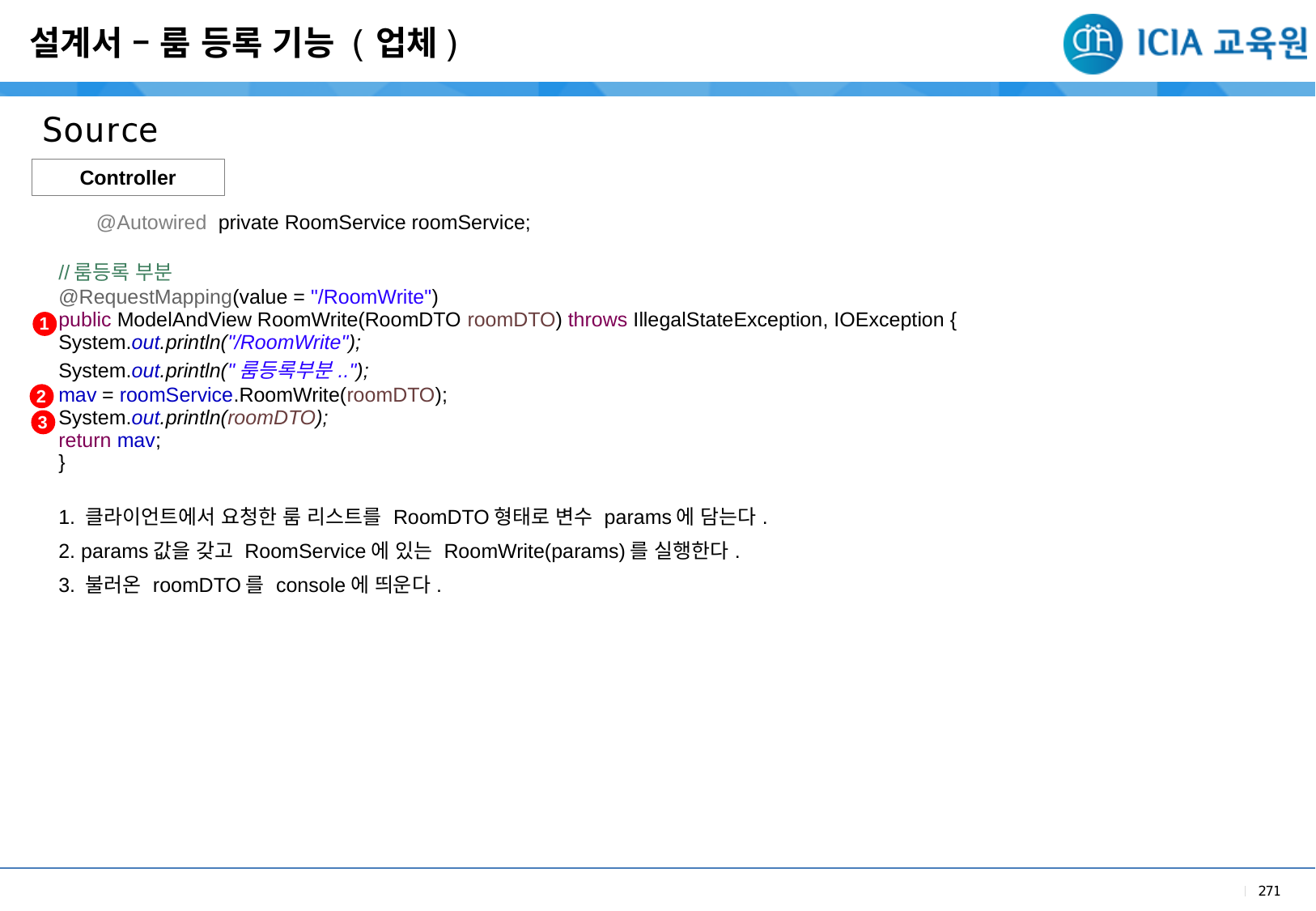

설계서 – 룸 등록 기능 (업체)
Source
Controller
| @Autowired private RoomService roomService; //룸등록 부분 @RequestMapping(value = "/RoomWrite") public ModelAndView RoomWrite(RoomDTO roomDTO) throws IllegalStateException, IOException { System.out.println("/RoomWrite"); System.out.println("룸등록부분.."); mav = roomService.RoomWrite(roomDTO); System.out.println(roomDTO); return mav; } |
| --- |
| 1. 클라이언트에서 요청한 룸 리스트를 RoomDTO형태로 변수 params에 담는다. 2. params값을 갖고 RoomService에 있는 RoomWrite(params)를 실행한다. 3. 불러온 roomDTO를 console에 띄운다. |
1

2

3